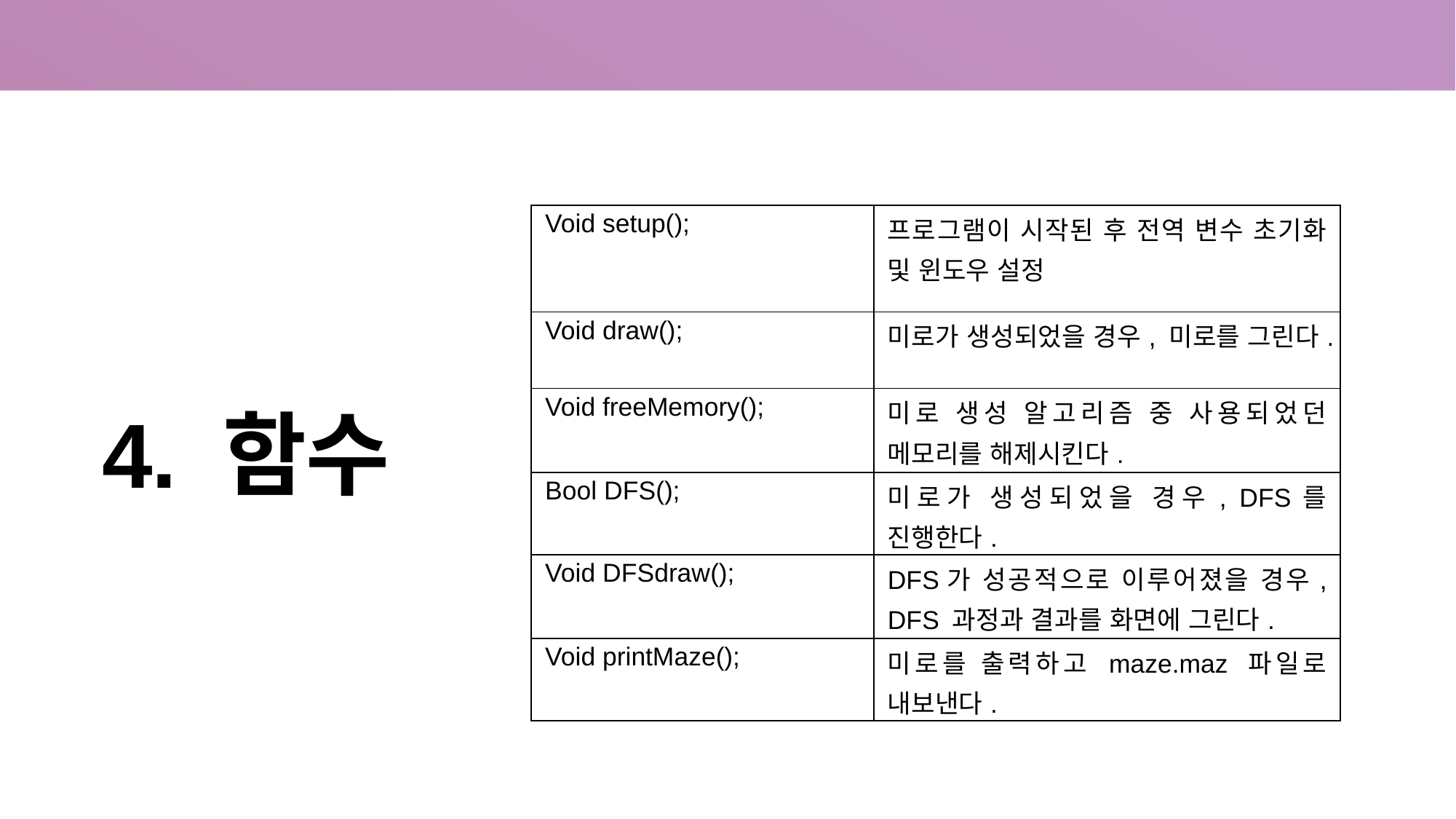

| Void setup(); | 프로그램이 시작된 후 전역 변수 초기화 및 윈도우 설정 |
| --- | --- |
| Void draw(); | 미로가 생성되었을 경우, 미로를 그린다. |
| Void freeMemory(); | 미로 생성 알고리즘 중 사용되었던 메모리를 해제시킨다. |
| Bool DFS(); | 미로가 생성되었을 경우, DFS를 진행한다. |
| Void DFSdraw(); | DFS가 성공적으로 이루어졌을 경우, DFS 과정과 결과를 화면에 그린다. |
| Void printMaze(); | 미로를 출력하고 maze.maz 파일로 내보낸다. |
# 4. 함수